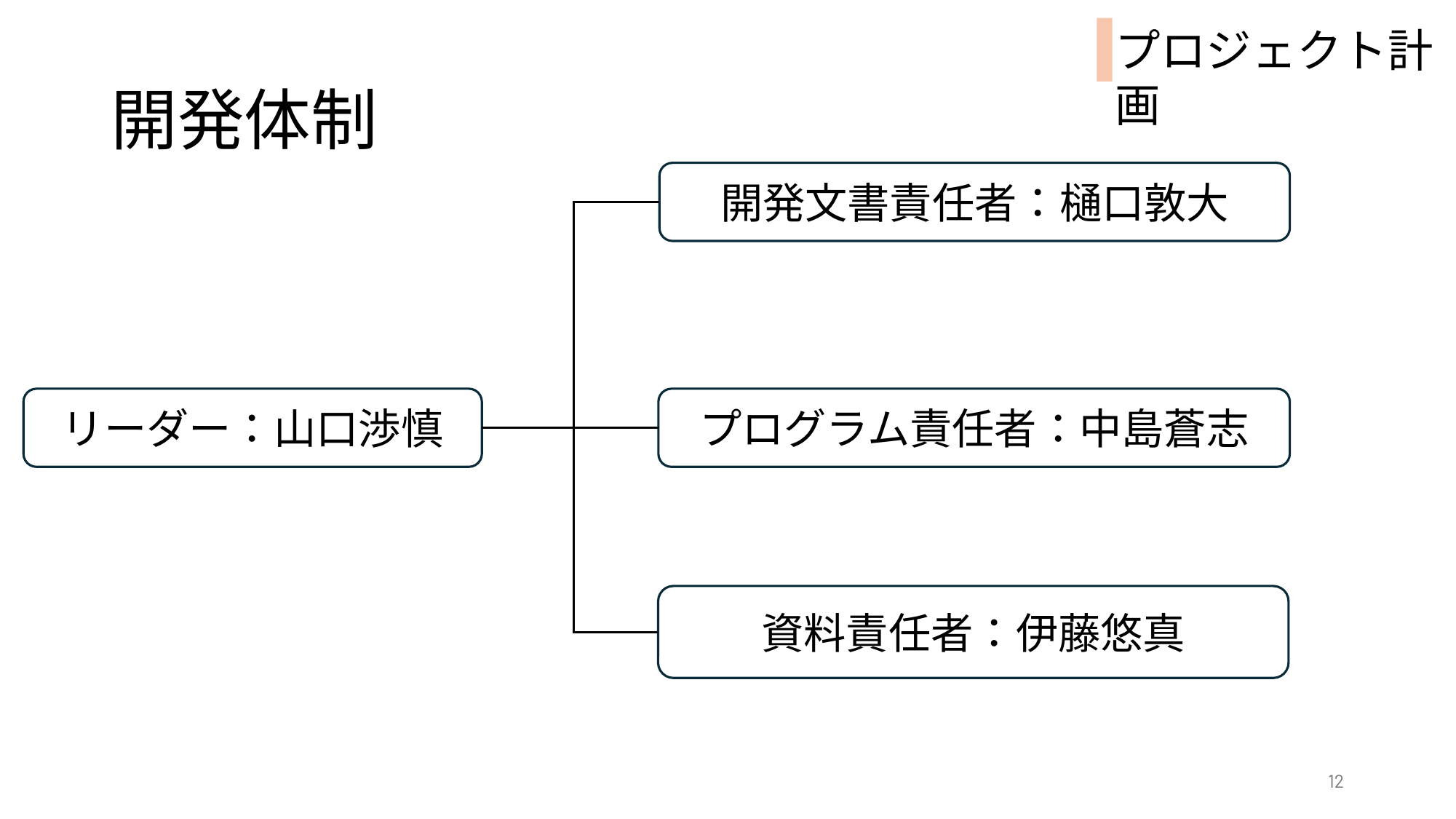

プロジェクト計画

# 開発体制
開発文書責任者：樋口敦大
リーダー：山口渉慎
プログラム責任者：中島蒼志
資料責任者：伊藤悠真
12